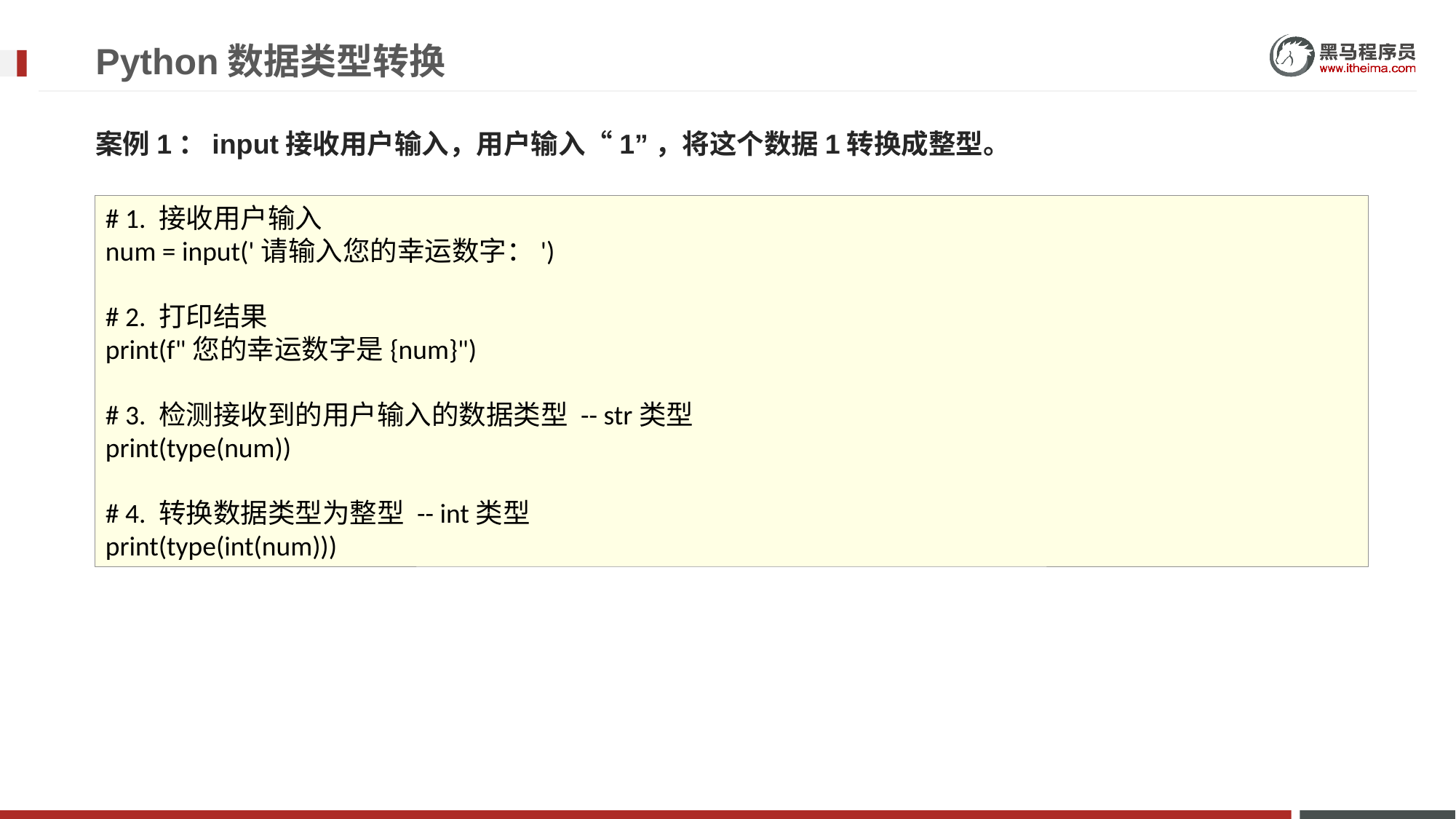

# Python数据类型转换
案例1：input接收用户输入，用户输入“1”，将这个数据1转换成整型。
# 1. 接收用户输入
num = input('请输入您的幸运数字：')

# 2. 打印结果
print(f"您的幸运数字是{num}")

# 3. 检测接收到的用户输入的数据类型 -- str类型
print(type(num))

# 4. 转换数据类型为整型 -- int类型
print(type(int(num)))